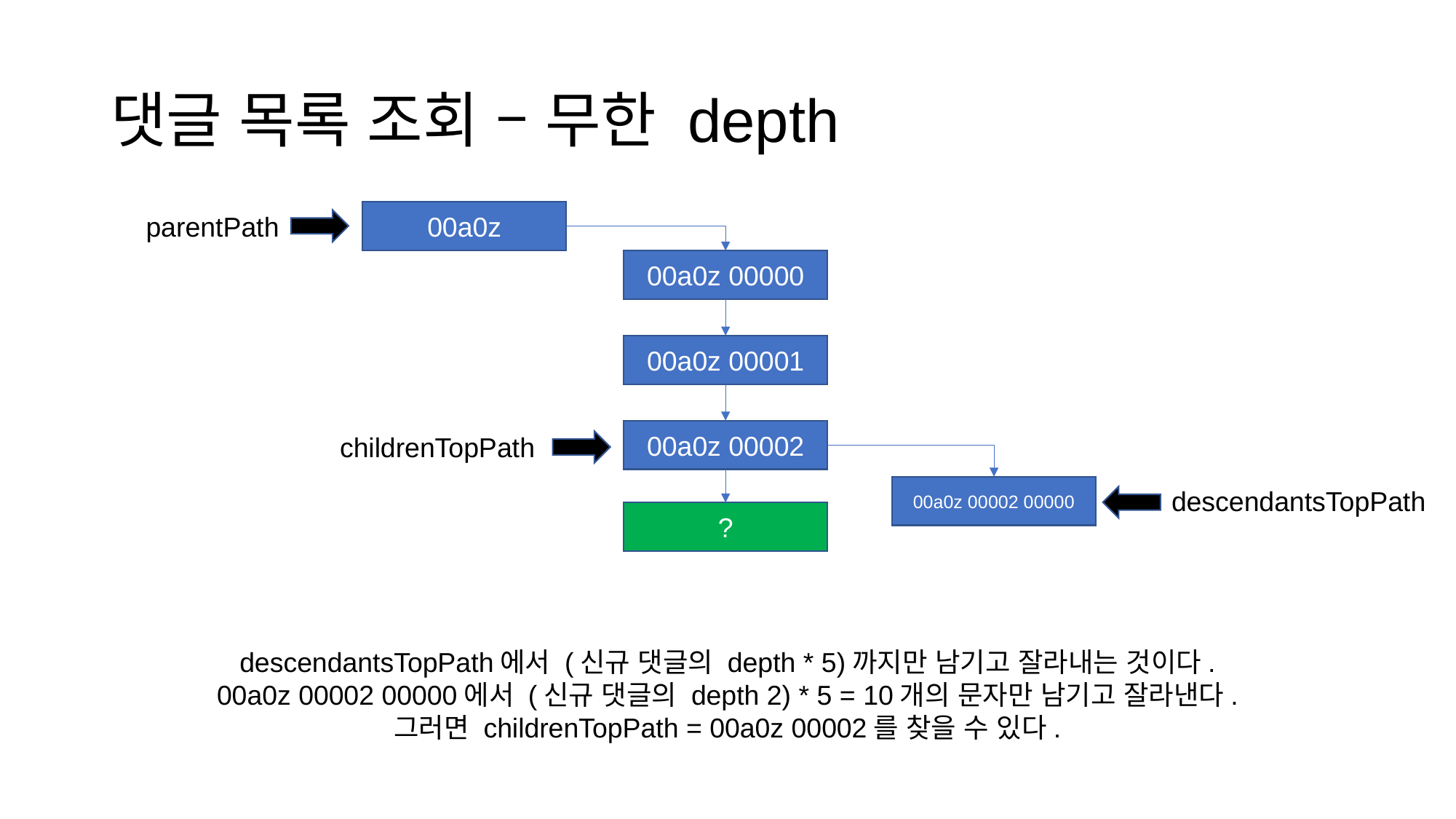

# 댓글 목록 조회 – 무한 depth
00a0z
parentPath

00a0z 00000
00a0z 00001
00a0z 00002
childrenTopPath

00a0z 00002 00000
descendantsTopPath

?
descendantsTopPath에서 (신규 댓글의 depth * 5)까지만 남기고 잘라내는 것이다.
00a0z 00002 00000에서 (신규 댓글의 depth 2) * 5 = 10개의 문자만 남기고 잘라낸다.
그러면 childrenTopPath = 00a0z 00002를 찾을 수 있다.